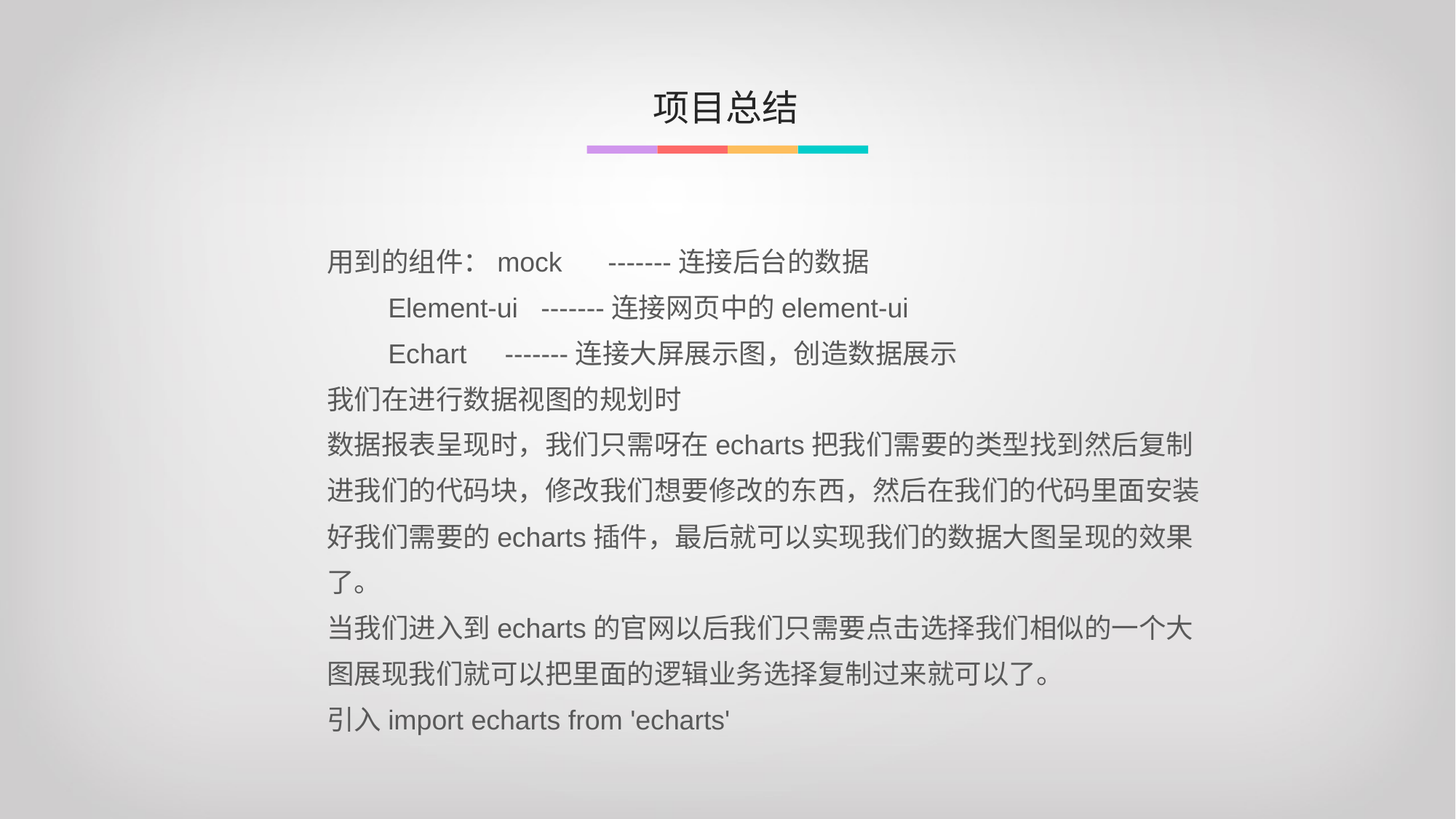

项目总结

用到的组件：mock      -------连接后台的数据
​        Element-ui   -------连接网页中的element-ui
​        Echart     -------连接大屏展示图，创造数据展示
我们在进行数据视图的规划时
数据报表呈现时，我们只需呀在echarts把我们需要的类型找到然后复制进我们的代码块，修改我们想要修改的东西，然后在我们的代码里面安装好我们需要的echarts插件，最后就可以实现我们的数据大图呈现的效果了。
当我们进入到echarts的官网以后我们只需要点击选择我们相似的一个大图展现我们就可以把里面的逻辑业务选择复制过来就可以了。
引入import echarts from 'echarts'